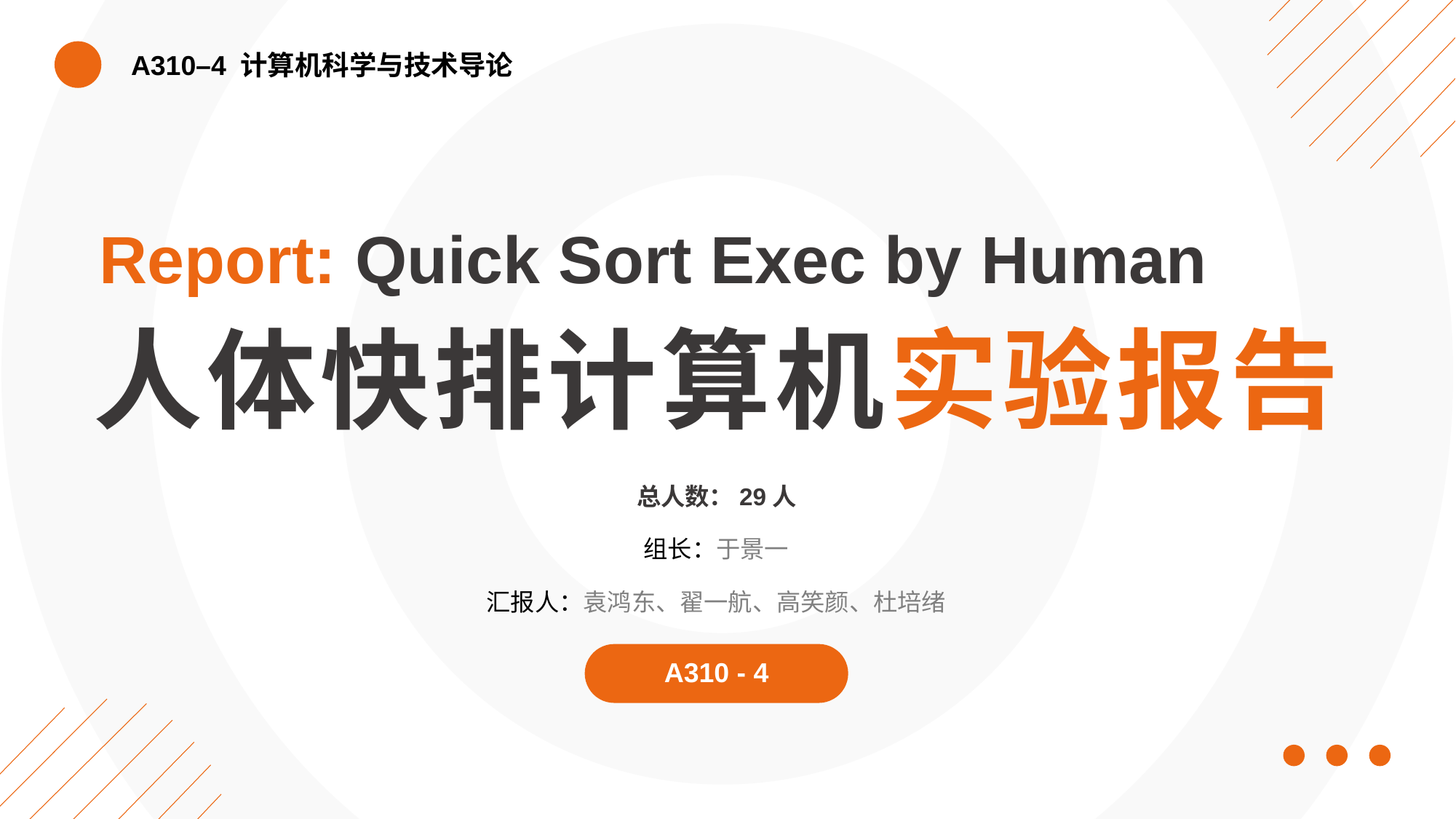

A310–4 计算机科学与技术导论
Report: Quick Sort Exec by Human
人体快排计算机实验报告
总人数：29人
组长：于景一
汇报人：袁鸿东、翟一航、高笑颜、杜培绪
A310 - 4